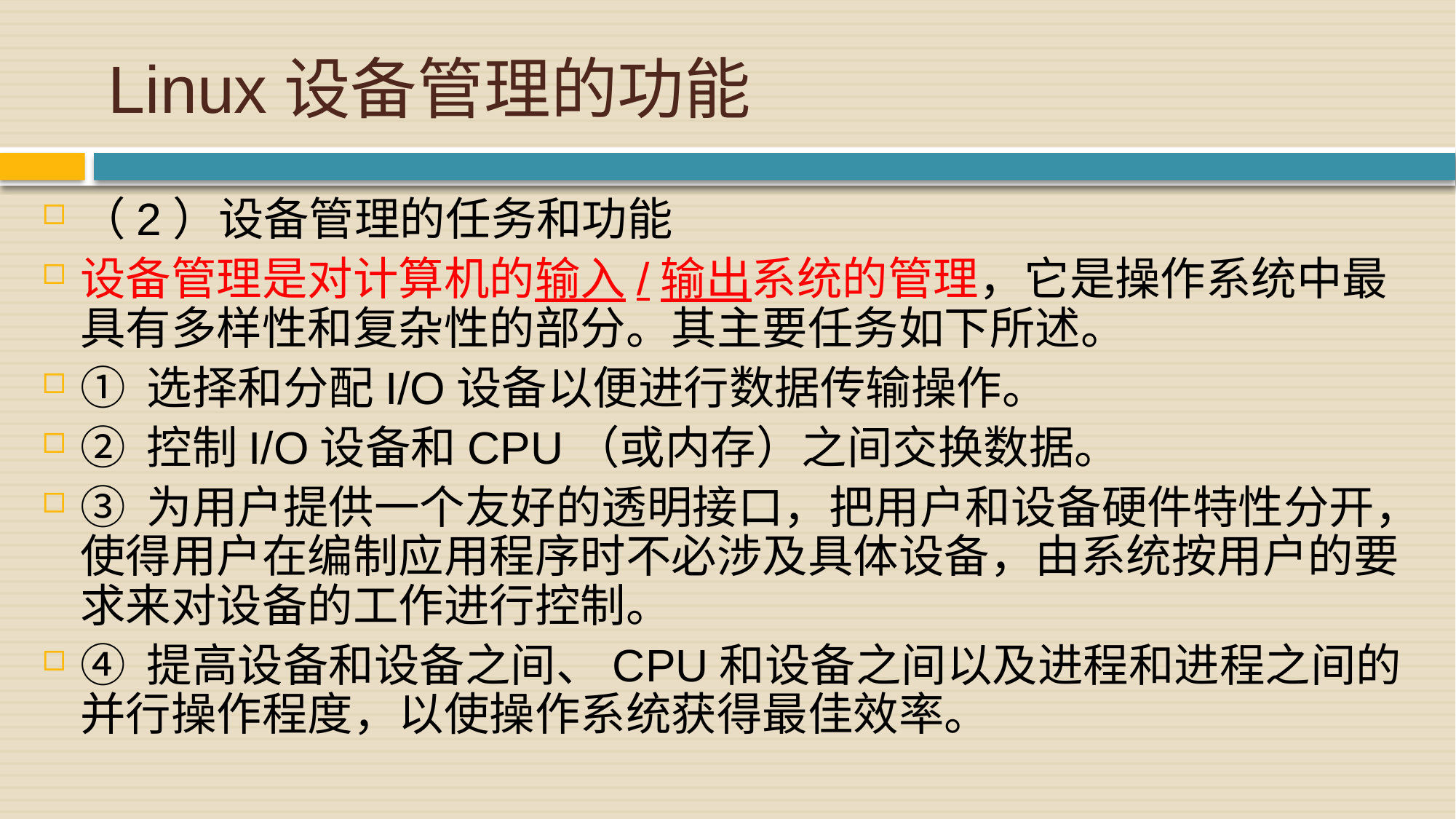

# Linux设备管理的功能
（2）设备管理的任务和功能
设备管理是对计算机的输入/输出系统的管理，它是操作系统中最具有多样性和复杂性的部分。其主要任务如下所述。
① 选择和分配I/O设备以便进行数据传输操作。
② 控制I/O设备和CPU（或内存）之间交换数据。
③ 为用户提供一个友好的透明接口，把用户和设备硬件特性分开，使得用户在编制应用程序时不必涉及具体设备，由系统按用户的要求来对设备的工作进行控制。
④ 提高设备和设备之间、CPU和设备之间以及进程和进程之间的并行操作程度，以使操作系统获得最佳效率。